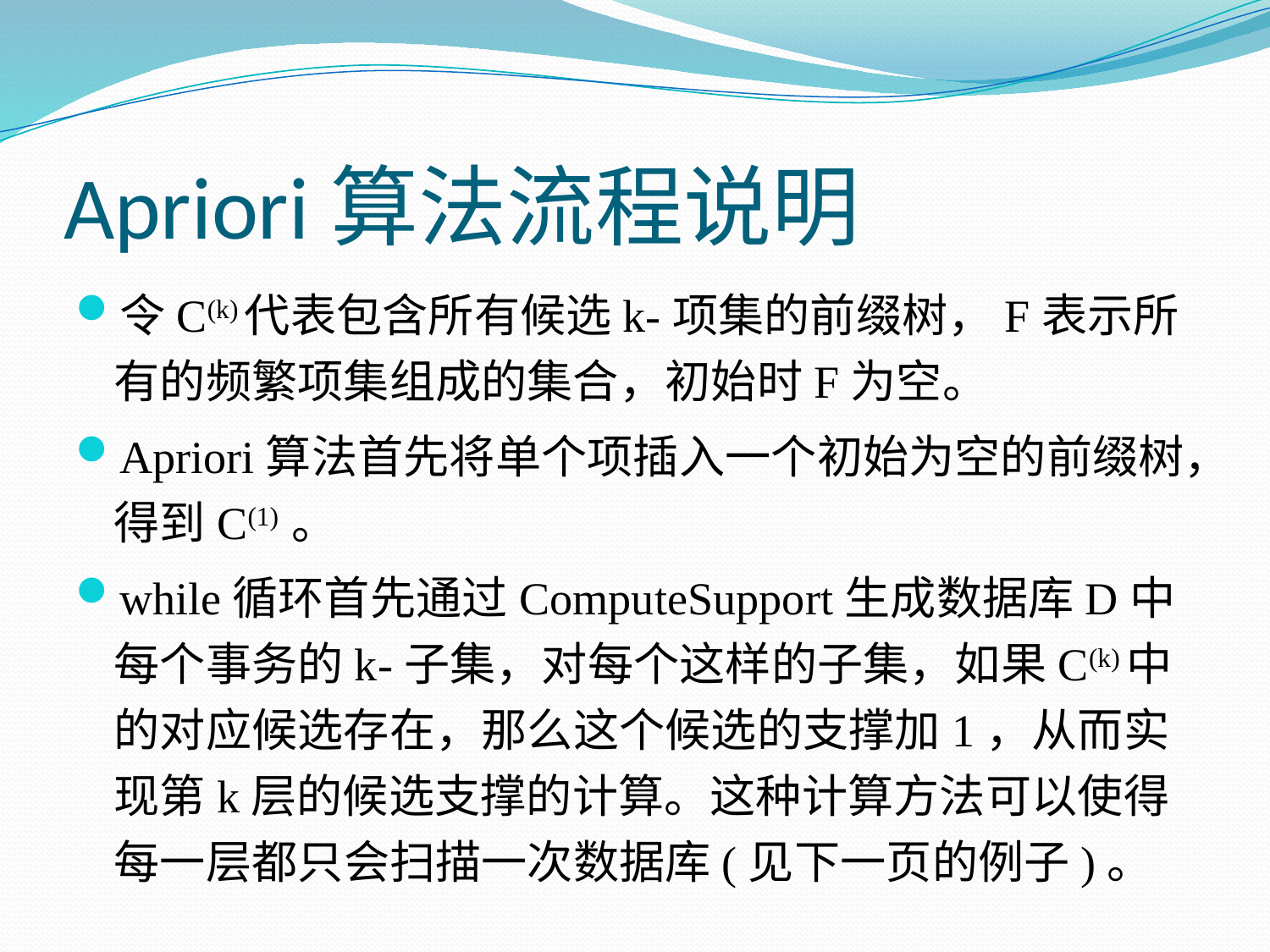

# Apriori算法流程说明
令C(k)代表包含所有候选k-项集的前缀树，F表示所有的频繁项集组成的集合，初始时F为空。
Apriori算法首先将单个项插入一个初始为空的前缀树，得到C(1) 。
while循环首先通过ComputeSupport生成数据库D中每个事务的k-子集，对每个这样的子集，如果C(k)中的对应候选存在，那么这个候选的支撑加1，从而实现第k层的候选支撑的计算。这种计算方法可以使得每一层都只会扫描一次数据库(见下一页的例子)。